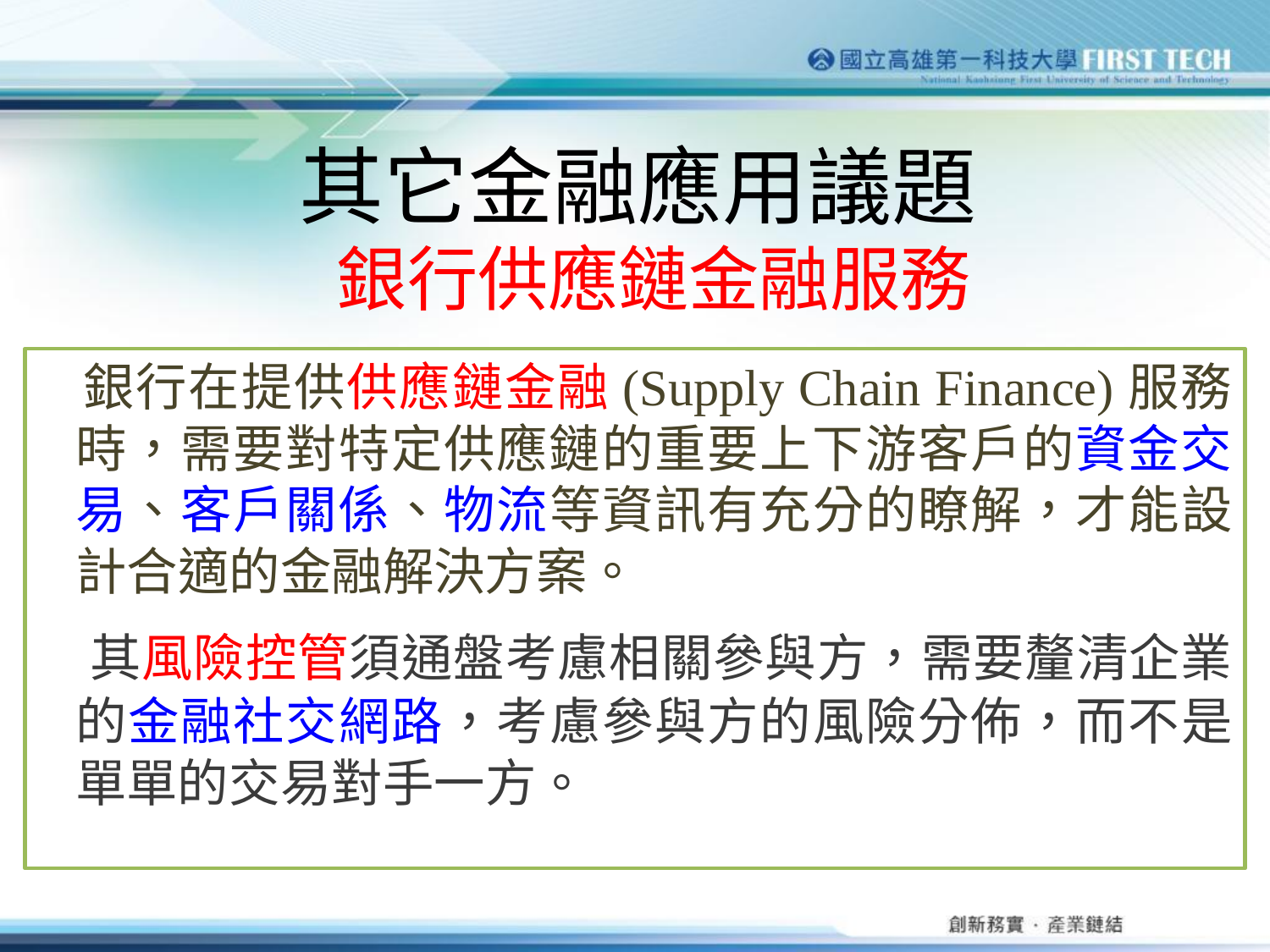

# 其它金融應用議題 銀行供應鏈金融服務
  銀行在提供供應鏈金融(Supply Chain Finance)服務時，需要對特定供應鏈的重要上下游客戶的資金交易、客戶關係、物流等資訊有充分的瞭解，才能設計合適的金融解決方案。
  其風險控管須通盤考慮相關參與方，需要釐清企業的金融社交網路，考慮參與方的風險分佈，而不是單單的交易對手一方。